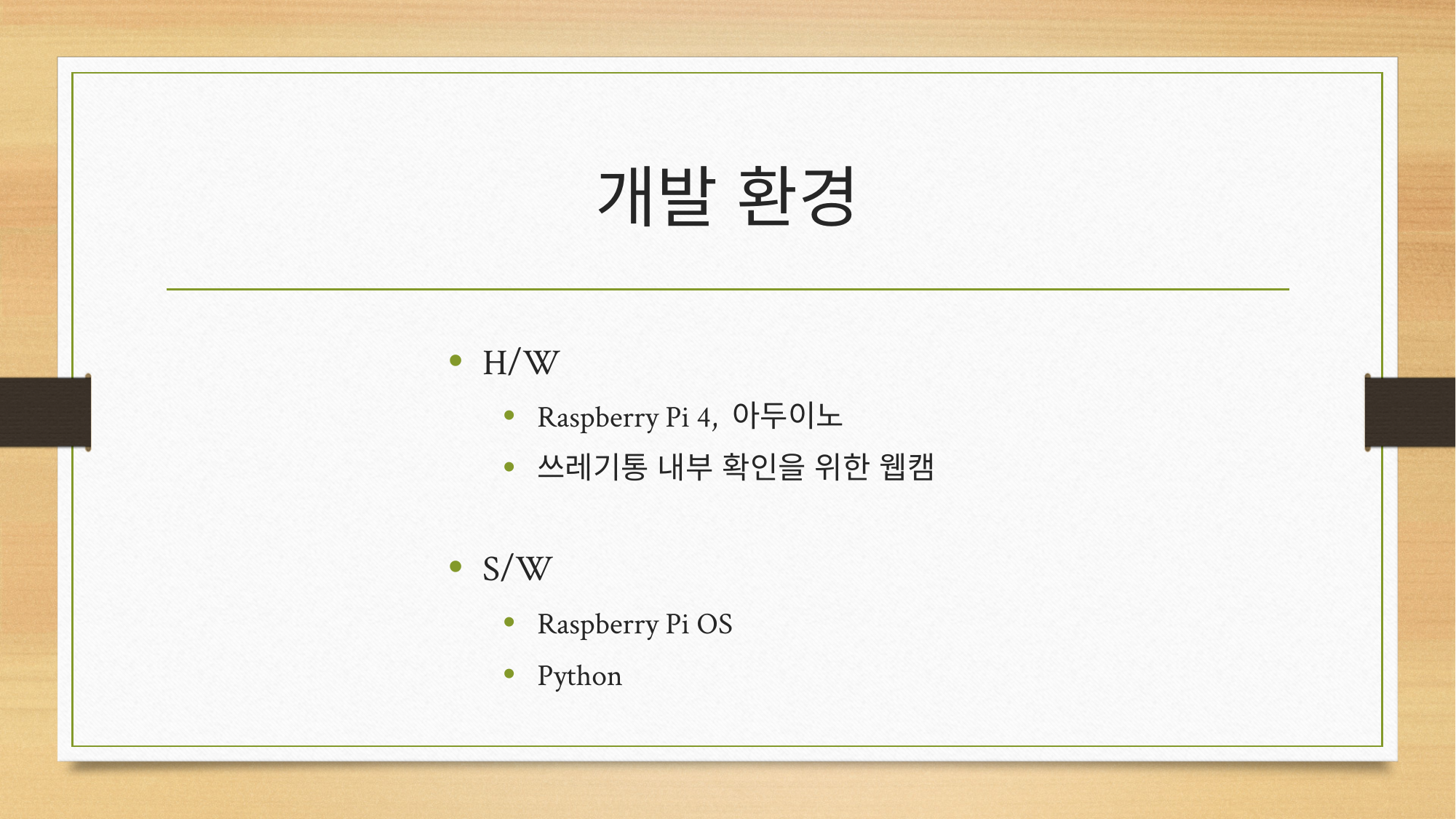

# 개발 환경
H/W
Raspberry Pi 4, 아두이노
쓰레기통 내부 확인을 위한 웹캠

S/W
Raspberry Pi OS
Python